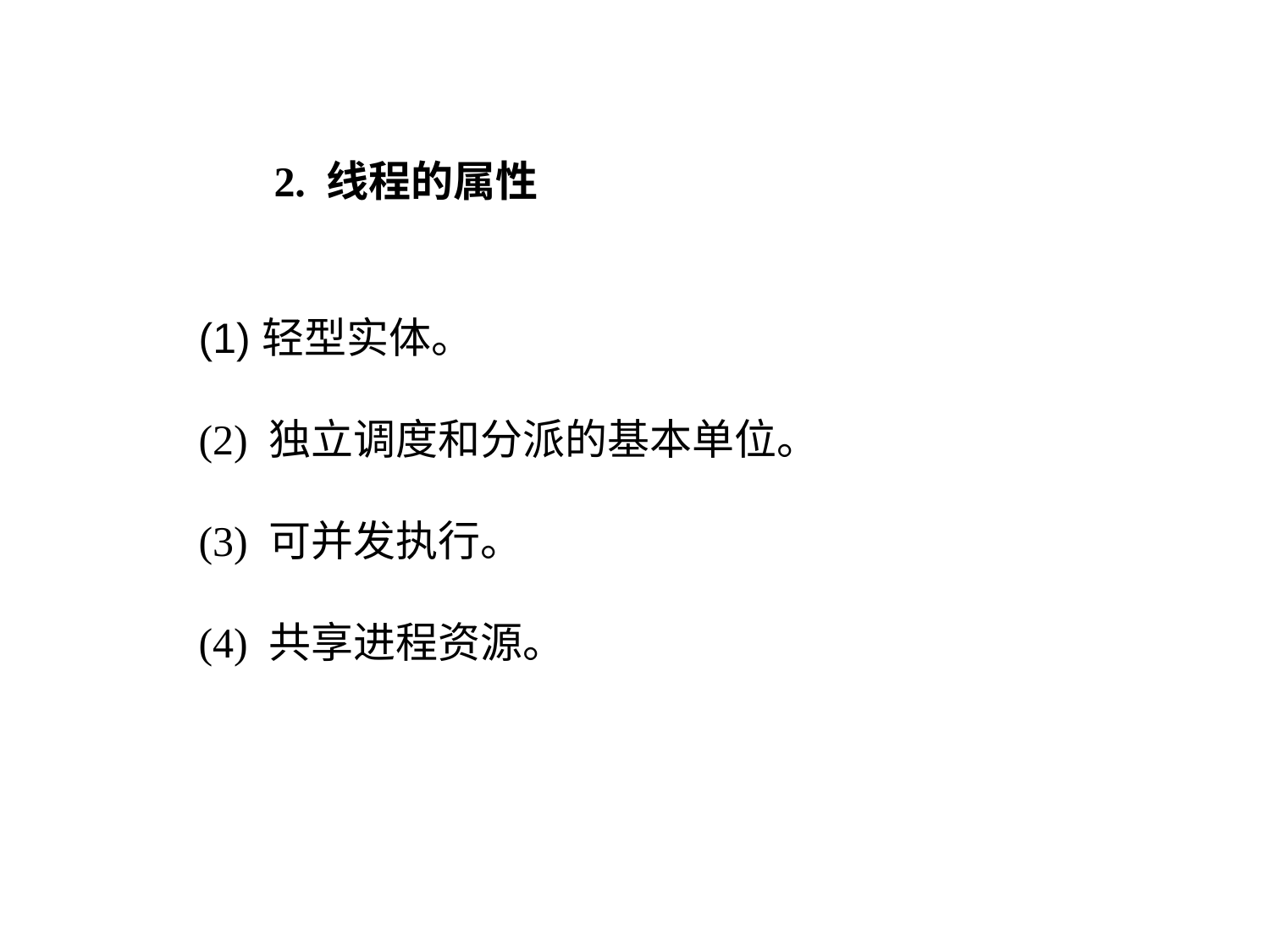

2. 线程的属性
轻型实体。
(2) 独立调度和分派的基本单位。
(3) 可并发执行。
(4) 共享进程资源。